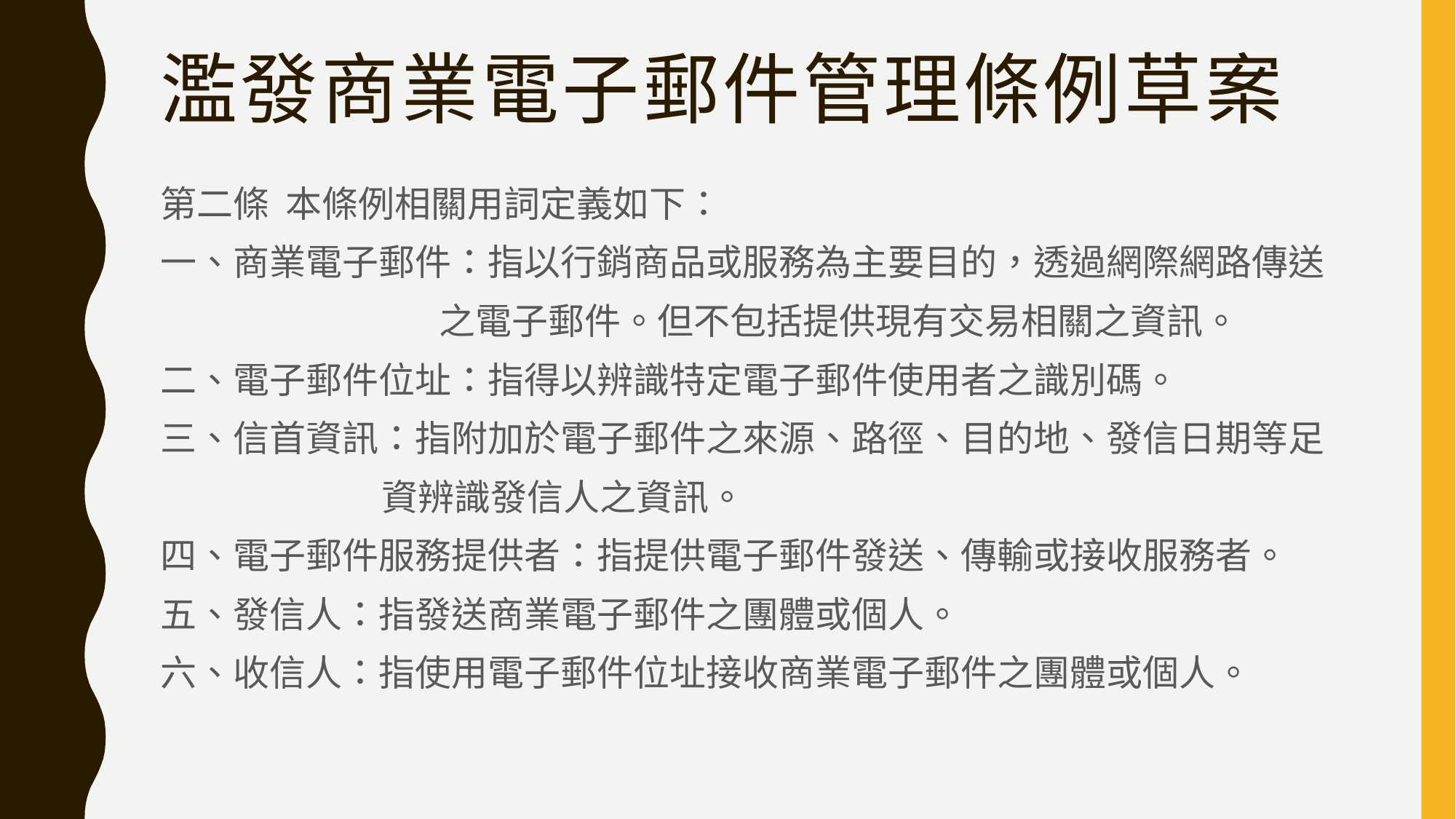

# 濫發商業電子郵件管理條例草案
第二條  本條例相關用詞定義如下：
一、商業電子郵件：指以行銷商品或服務為主要目的，透過網際網路傳送
                                 之電子郵件。但不包括提供現有交易相關之資訊。
二、電子郵件位址：指得以辨識特定電子郵件使用者之識別碼。
三、信首資訊：指附加於電子郵件之來源、路徑、目的地、發信日期等足
                          資辨識發信人之資訊。
四、電子郵件服務提供者：指提供電子郵件發送、傳輸或接收服務者。
五、發信人：指發送商業電子郵件之團體或個人。
六、收信人：指使用電子郵件位址接收商業電子郵件之團體或個人。